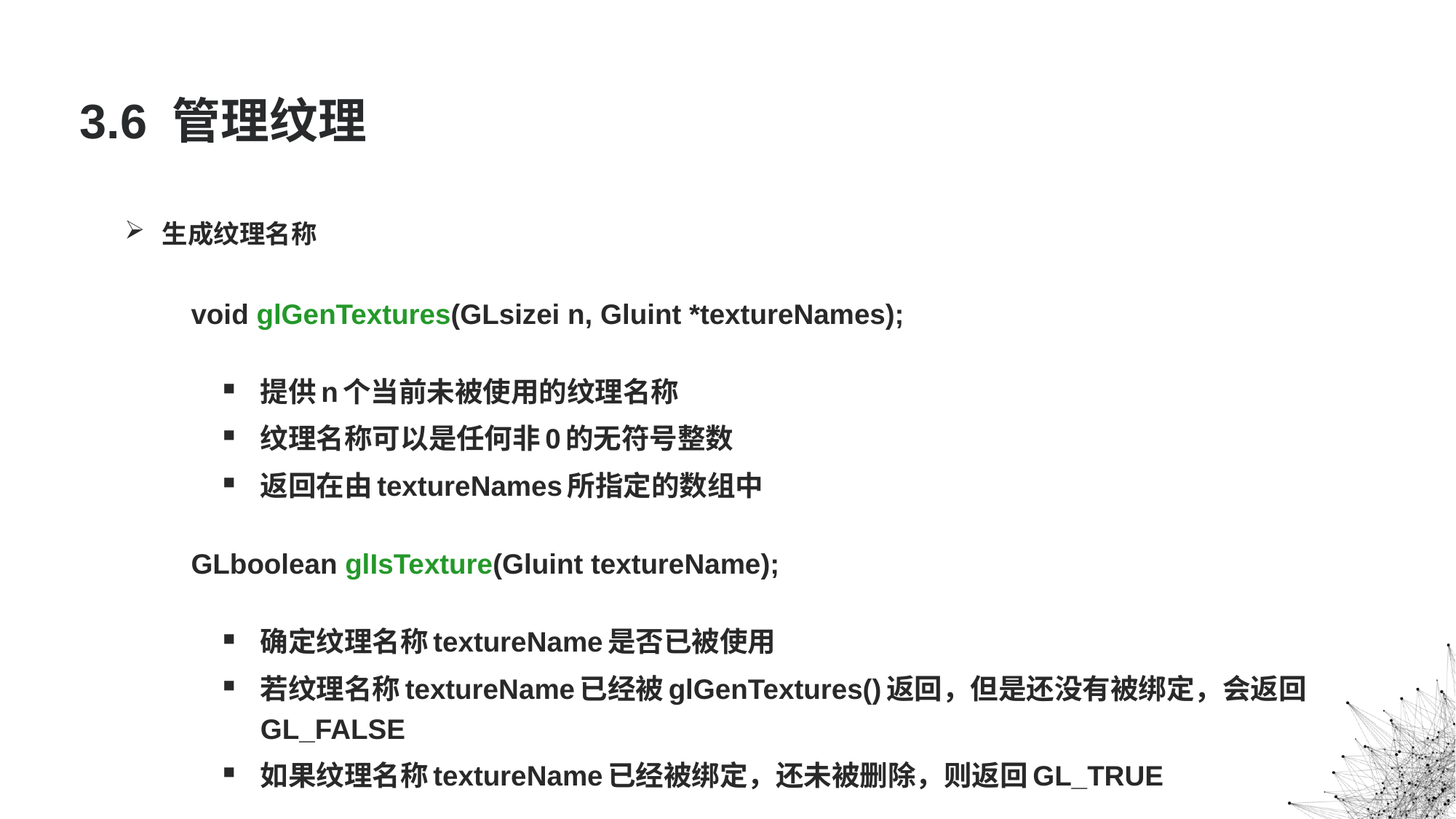

# 3.6 管理纹理
生成纹理名称

void glGenTextures(GLsizei n, Gluint *textureNames);

提供n个当前未被使用的纹理名称
纹理名称可以是任何非0的无符号整数
返回在由textureNames所指定的数组中

GLboolean glIsTexture(Gluint textureName);

确定纹理名称textureName是否已被使用
若纹理名称textureName已经被glGenTextures()返回，但是还没有被绑定，会返回GL_FALSE
如果纹理名称textureName已经被绑定，还未被删除，则返回GL_TRUE